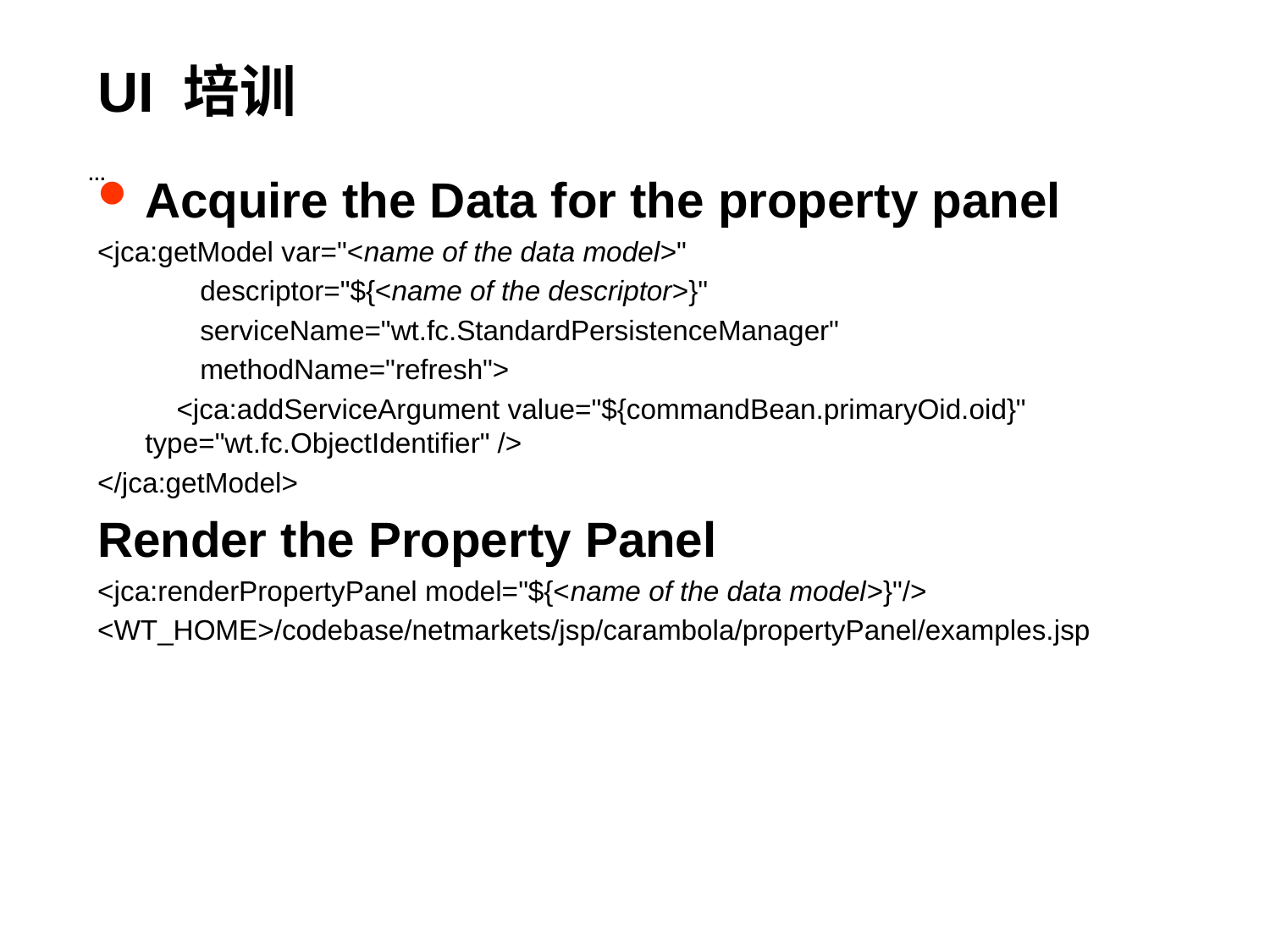

# UI 培训
…

Acquire the Data for the property panel
<jca:getModel var="<name of the data model>"
	       descriptor="${<name of the descriptor>}"
	       serviceName="wt.fc.StandardPersistenceManager"
	       methodName="refresh">
	    <jca:addServiceArgument value="${commandBean.primaryOid.oid}" type="wt.fc.ObjectIdentifier" />
</jca:getModel>
Render the Property Panel
<jca:renderPropertyPanel model="${<name of the data model>}"/>
<WT_HOME>/codebase/netmarkets/jsp/carambola/propertyPanel/examples.jsp